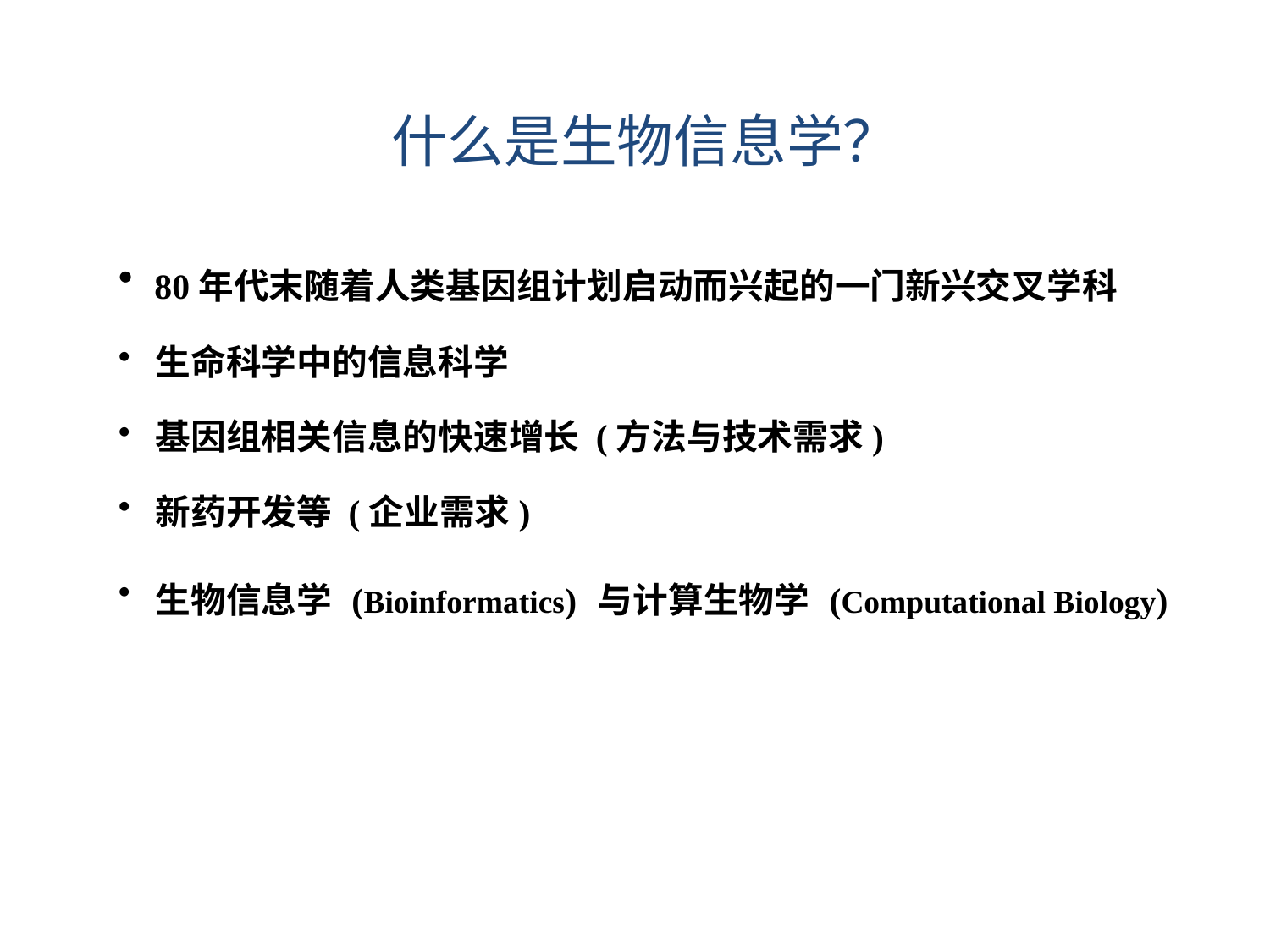

什么是生物信息学？
  80年代末随着人类基因组计划启动而兴起的一门新兴交叉学科
  生命科学中的信息科学
  基因组相关信息的快速增长 (方法与技术需求)
  新药开发等 (企业需求)
  生物信息学 (Bioinformatics) 与计算生物学 (Computational Biology)